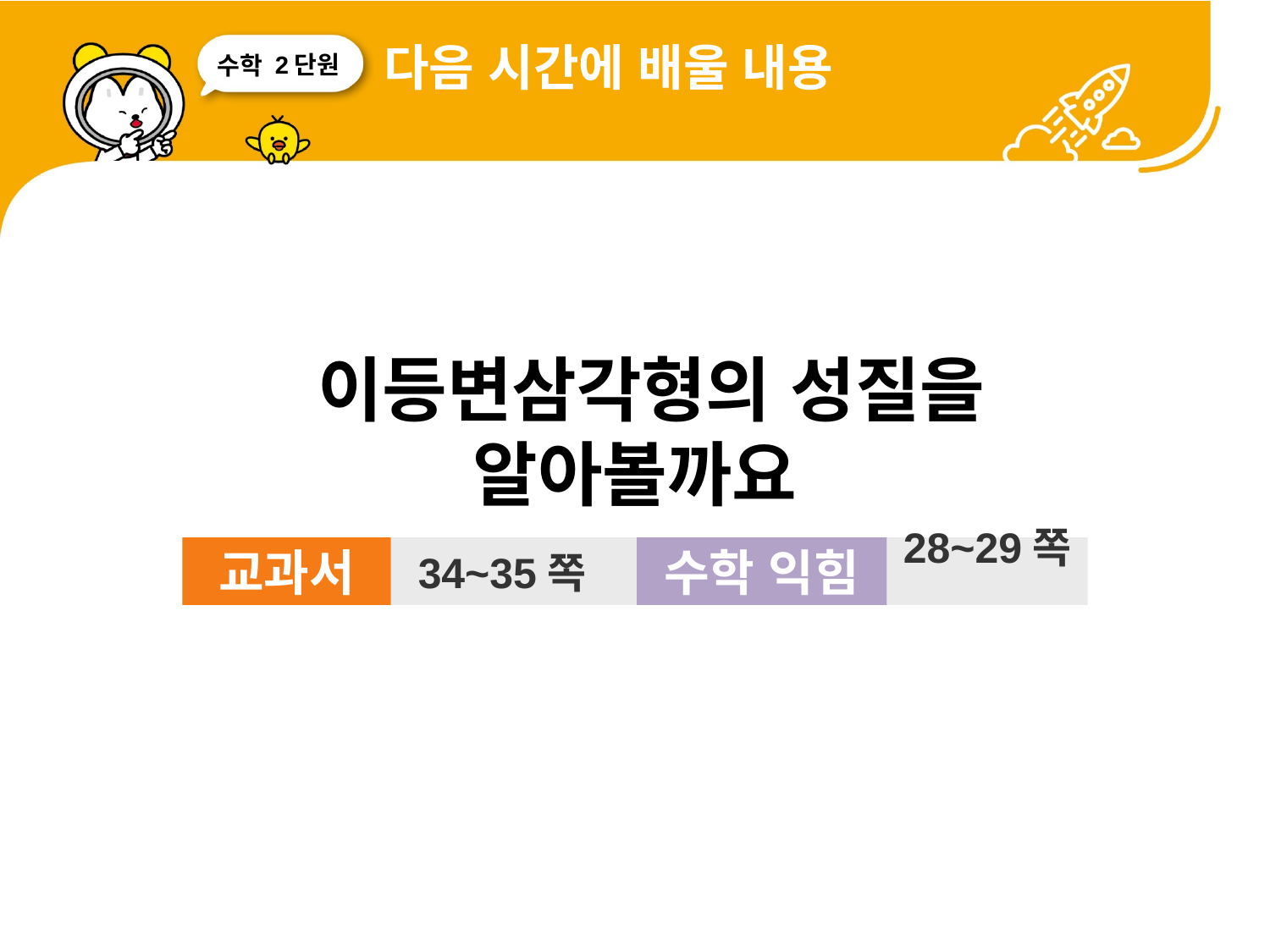

다음 시간에 배울 내용
2단원
 이등변삼각형의 성질을 알아볼까요
교과서
34~35쪽
수학 익힘
28~29쪽